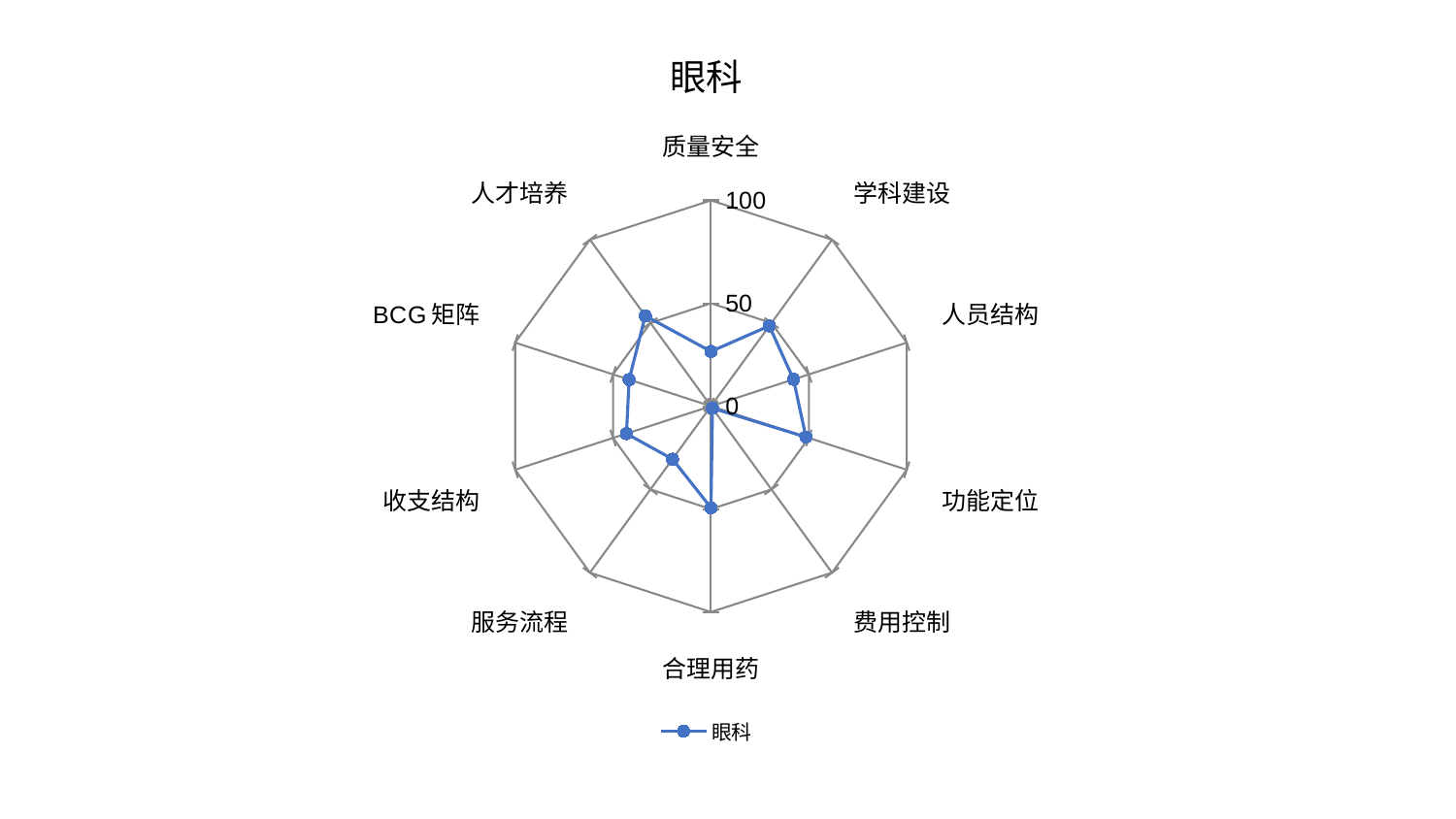

### Chart: 眼科

| Category | 眼科 |
|---|---|
| 质量安全 | 26.61282877606128 |
| 学科建设 | 48.2132051461358 |
| 人员结构 | 42.17586911421487 |
| 功能定位 | 48.48359011014031 |
| 费用控制 | 1.2479839443749905 |
| 合理用药 | 49.36125527167342 |
| 服务流程 | 31.816775267863033 |
| 收支结构 | 43.15709836406585 |
| BCG矩阵 | 41.81273860664009 |
| 人才培养 | 54.28232489060408 |
108